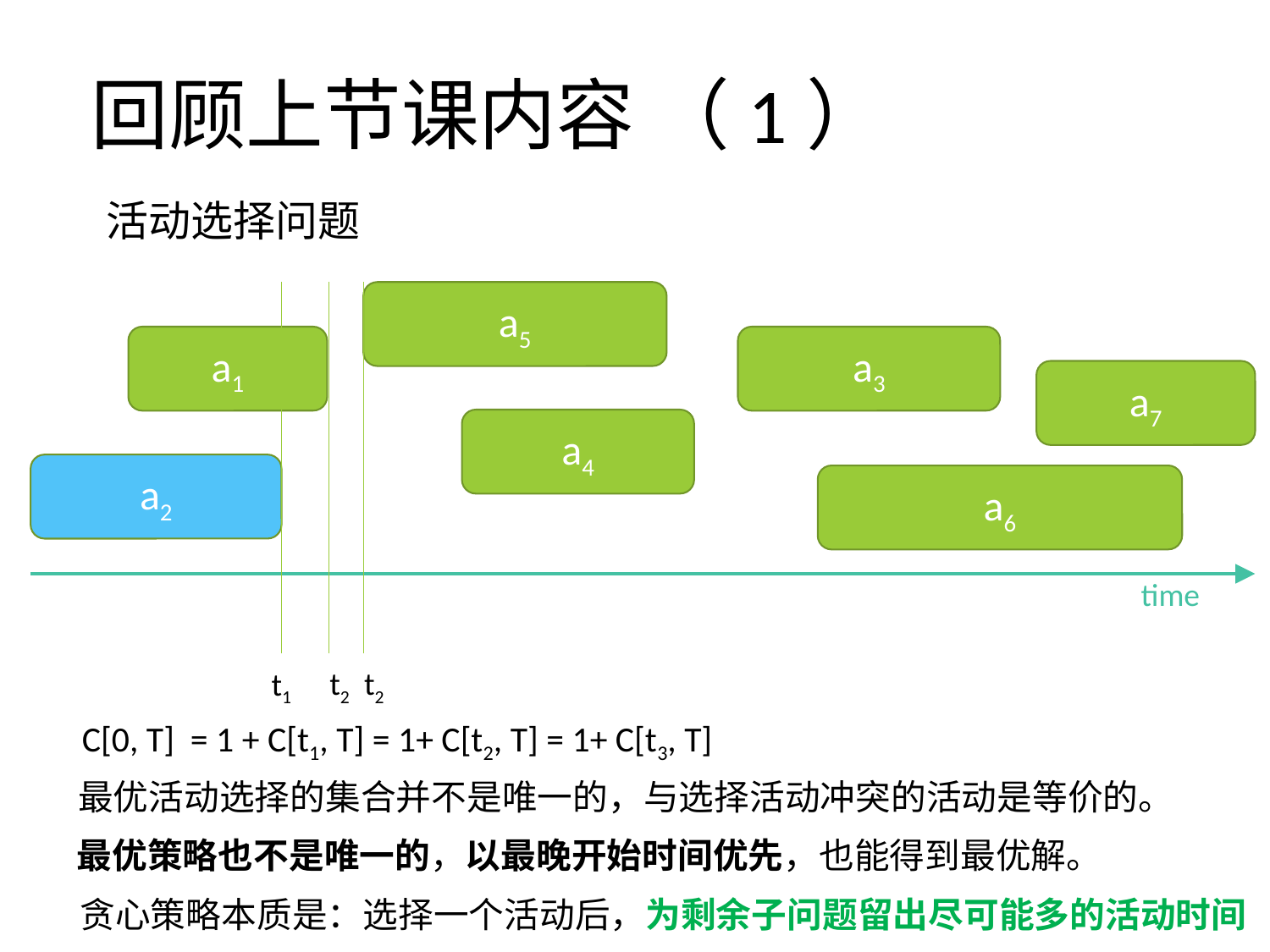

# 回顾上节课内容 （1）
活动选择问题
a5
a1
a3
a7
a4
a2
a6
time
t2
t2
t1
C[0, T]  = 1 + C[t1, T] = 1+ C[t2, T] = 1+ C[t3, T]
最优活动选择的集合并不是唯一的，与选择活动冲突的活动是等价的。
最优策略也不是唯一的，以最晚开始时间优先，也能得到最优解。
贪心策略本质是：选择一个活动后，为剩余子问题留出尽可能多的活动时间